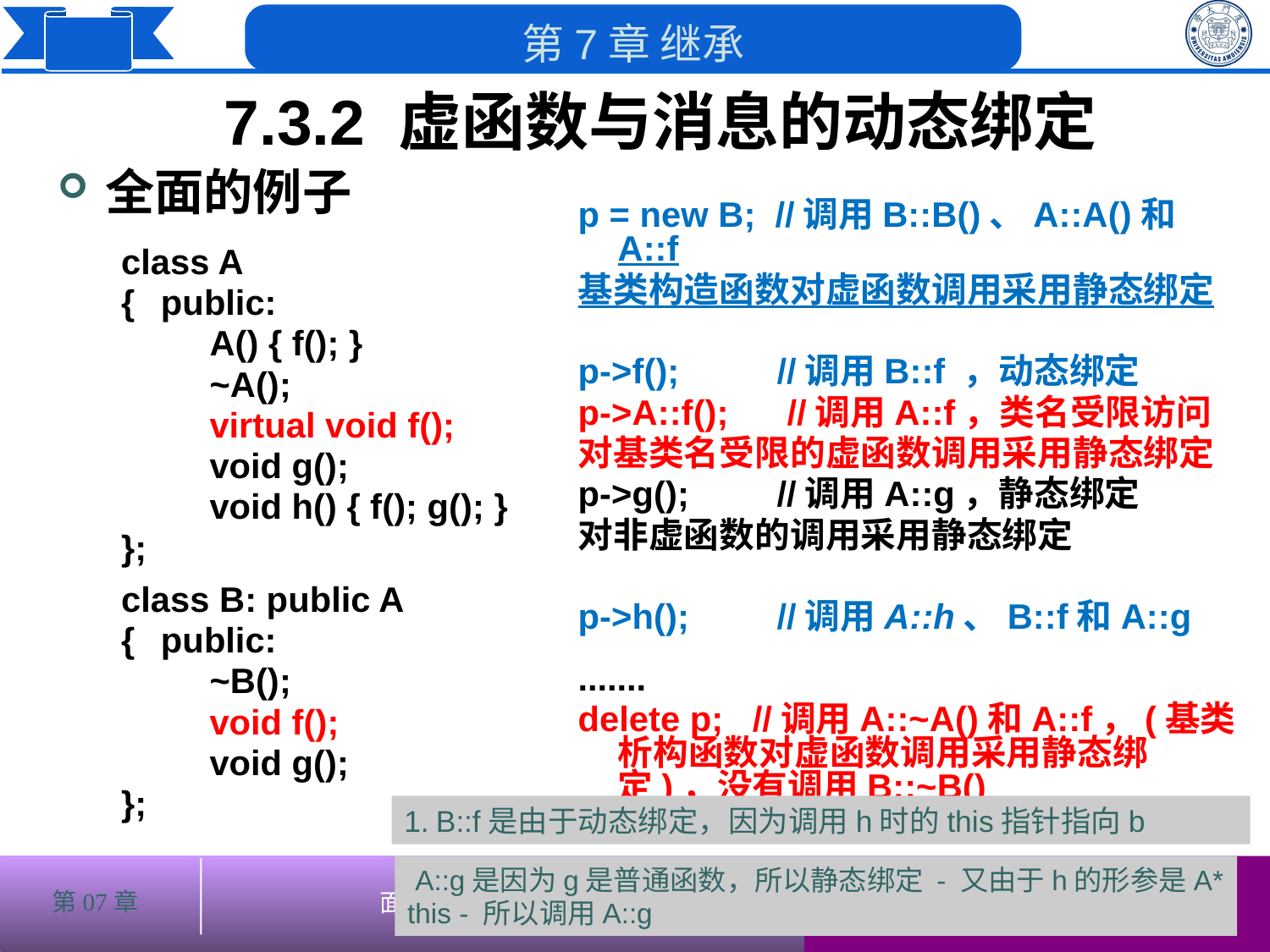

7.3.2 虚函数与消息的动态绑定
# 全面的例子

class A
{	public:
	     A() { f(); }
	     ~A();
	     virtual void f();
	     void g();
	     void h() { f(); g(); }
};
class B: public A
{	public:
	     ~B();
	     void f();
	     void g();
};

p = new B;  //调用B::B()、A::A()和A::f
基类构造函数对虚函数调用采用静态绑定

p->f();          //调用B::f ，动态绑定
p->A::f();      //调用A::f，类名受限访问
对基类名受限的虚函数调用采用静态绑定
p->g();         //调用A::g，静态绑定
对非虚函数的调用采用静态绑定

p->h();         //调用A::h、B::f和A::g

.......
delete p;   //调用A::~A()和A::f，(基类析构函数对虚函数调用采用静态绑定)，没有调用B::~B()
B::f是由于动态绑定，因为调用h时的this指针指向b
 A::g是因为g是普通函数，所以静态绑定 - 又由于h的形参是A* this - 所以调用A::g
11